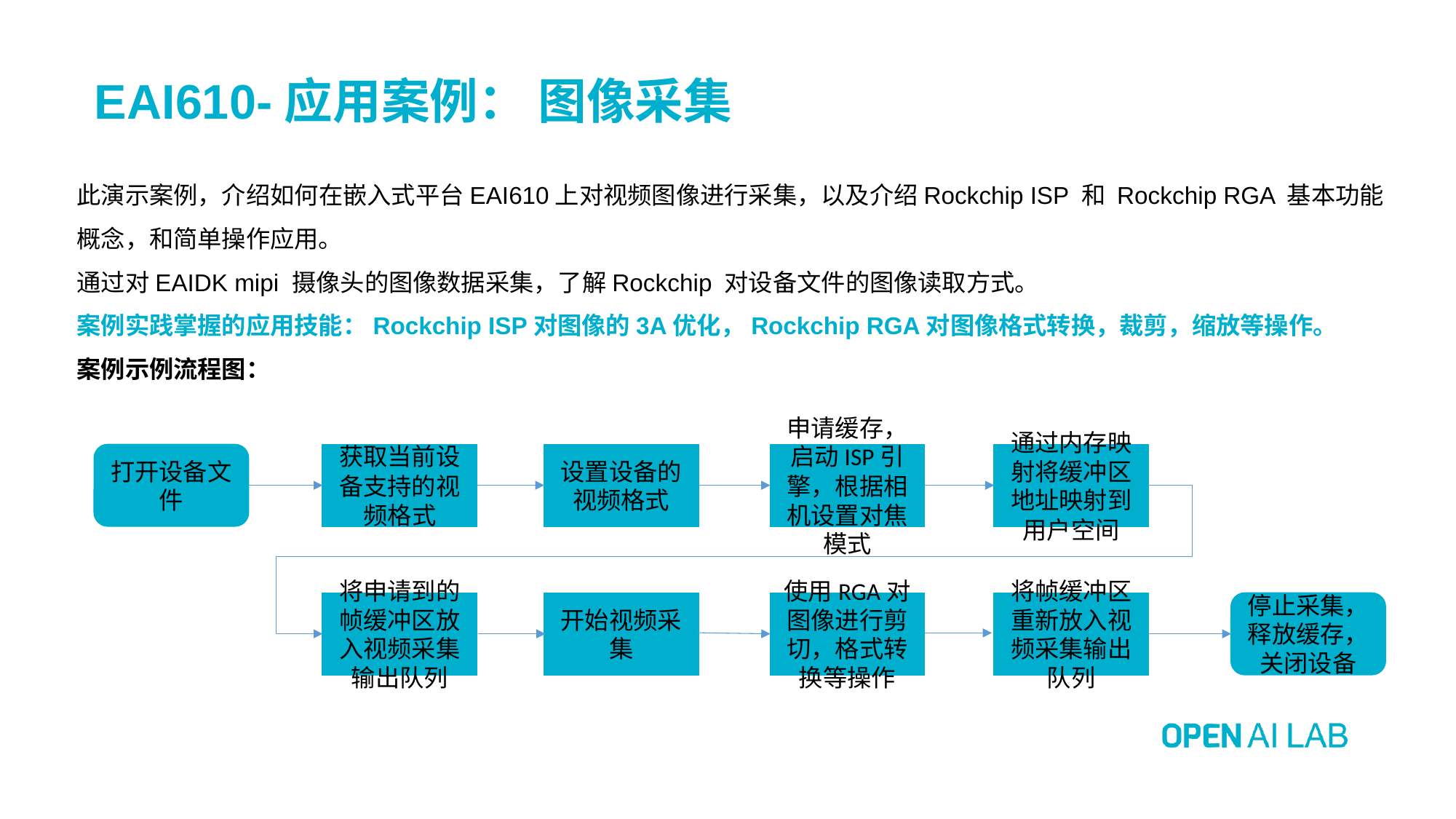

# EAI610-应用案例： 图像采集
此演示案例，介绍如何在嵌入式平台EAI610上对视频图像进行采集，以及介绍Rockchip ISP 和 Rockchip RGA 基本功能概念，和简单操作应用。
通过对EAIDK mipi 摄像头的图像数据采集，了解Rockchip 对设备文件的图像读取方式。
案例实践掌握的应用技能：Rockchip ISP对图像的3A优化，Rockchip RGA对图像格式转换，裁剪，缩放等操作。
案例示例流程图：
通过内存映射将缓冲区地址映射到用户空间
设置设备的视频格式
申请缓存，启动ISP引擎，根据相机设置对焦模式
打开设备文件
获取当前设备支持的视频格式
将申请到的帧缓冲区放入视频采集输出队列
开始视频采集
使用RGA对图像进行剪切，格式转换等操作
将帧缓冲区重新放入视频采集输出队列
停止采集，释放缓存，关闭设备